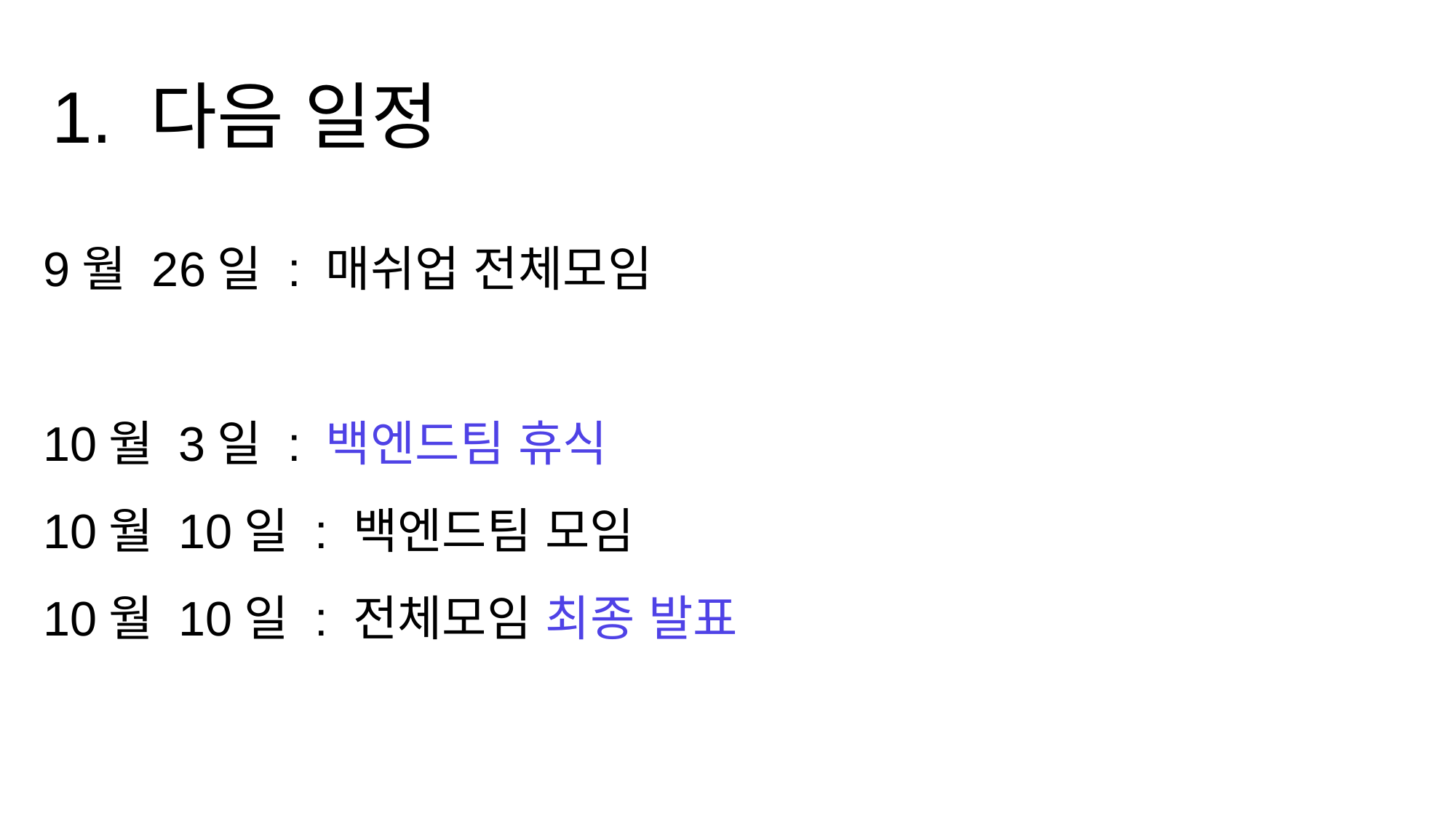

1. 다음 일정
9월 26일 : 매쉬업 전체모임

10월 3일 : 백엔드팀 휴식
10월 10일 : 백엔드팀 모임
10월 10일 : 전체모임 최종 발표